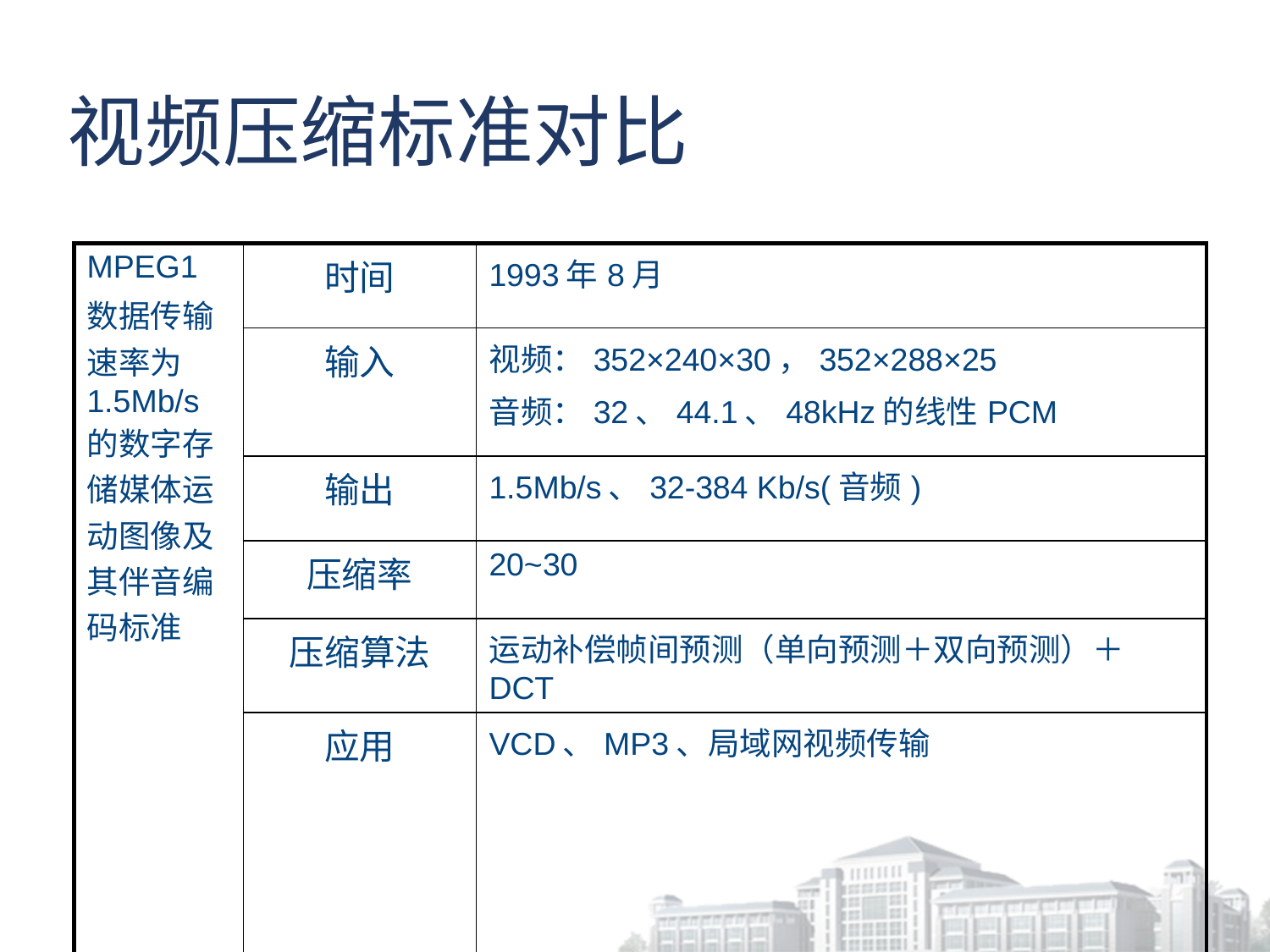

# 视频压缩标准对比
| MPEG1 数据传输速率为1.5Mb/s的数字存储媒体运动图像及其伴音编码标准 | 时间 | 1993年8月 |
| --- | --- | --- |
|  | 输入 | 视频：352×240×30，352×288×25 音频：32、44.1、48kHz的线性PCM |
|  | 输出 | 1.5Mb/s、32-384 Kb/s(音频) |
|  | 压缩率 | 20~30 |
|  | 压缩算法 | 运动补偿帧间预测（单向预测＋双向预测）＋DCT |
|  | 应用 | VCD、MP3、局域网视频传输 |